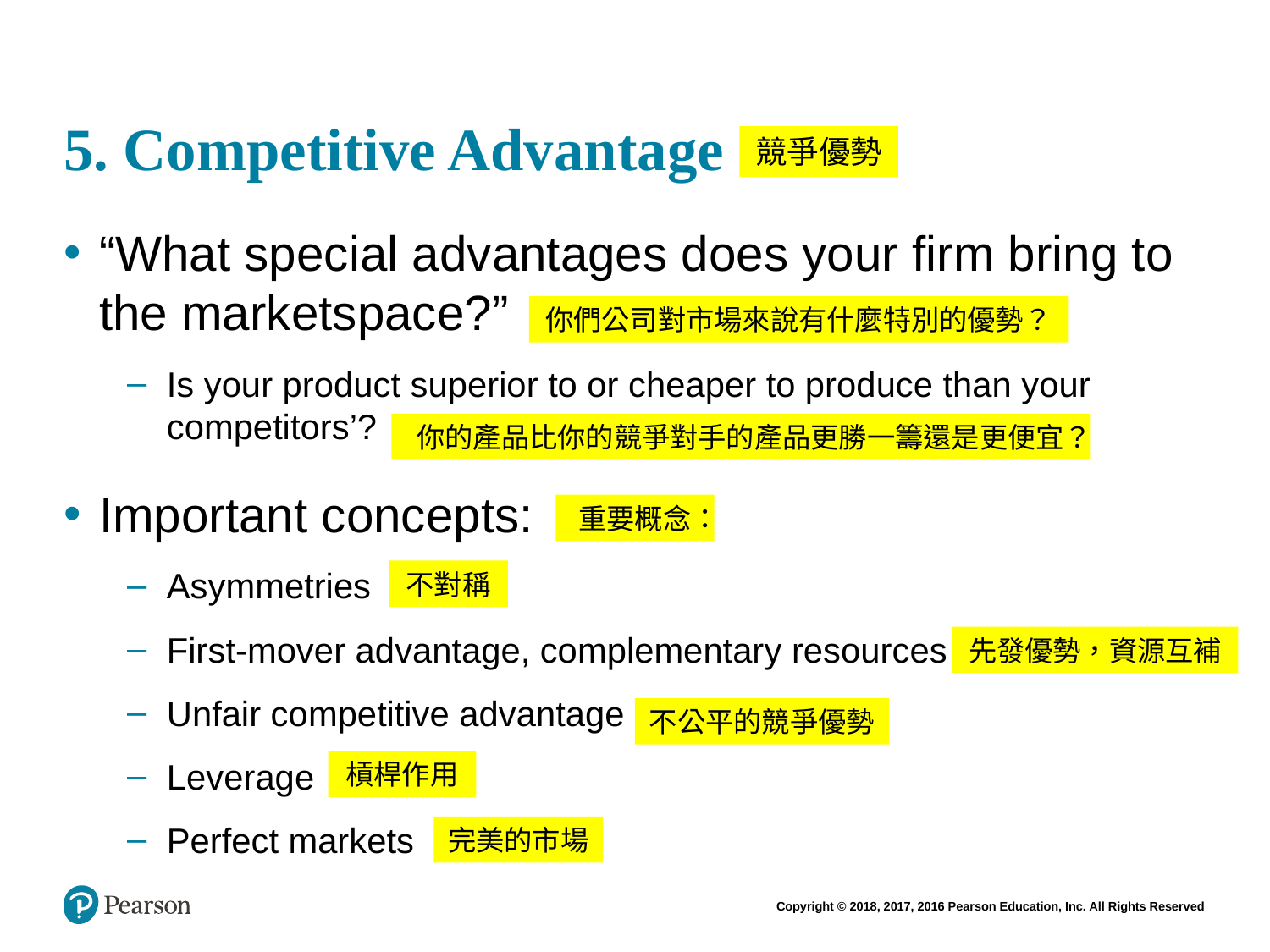

# 5. Competitive Advantage
競爭優勢
“What special advantages does your firm bring to the marketspace?”
Is your product superior to or cheaper to produce than your competitors’?
Important concepts:
Asymmetries
First-mover advantage, complementary resources
Unfair competitive advantage
Leverage
Perfect markets
你們公司對市場來說有什麼特別的優勢？
你的產品比你的競爭對手的產品更勝一籌還是更便宜？
重要概念：
不對稱
先發優勢，資源互補
不公平的競爭優勢
槓桿作用
完美的市場